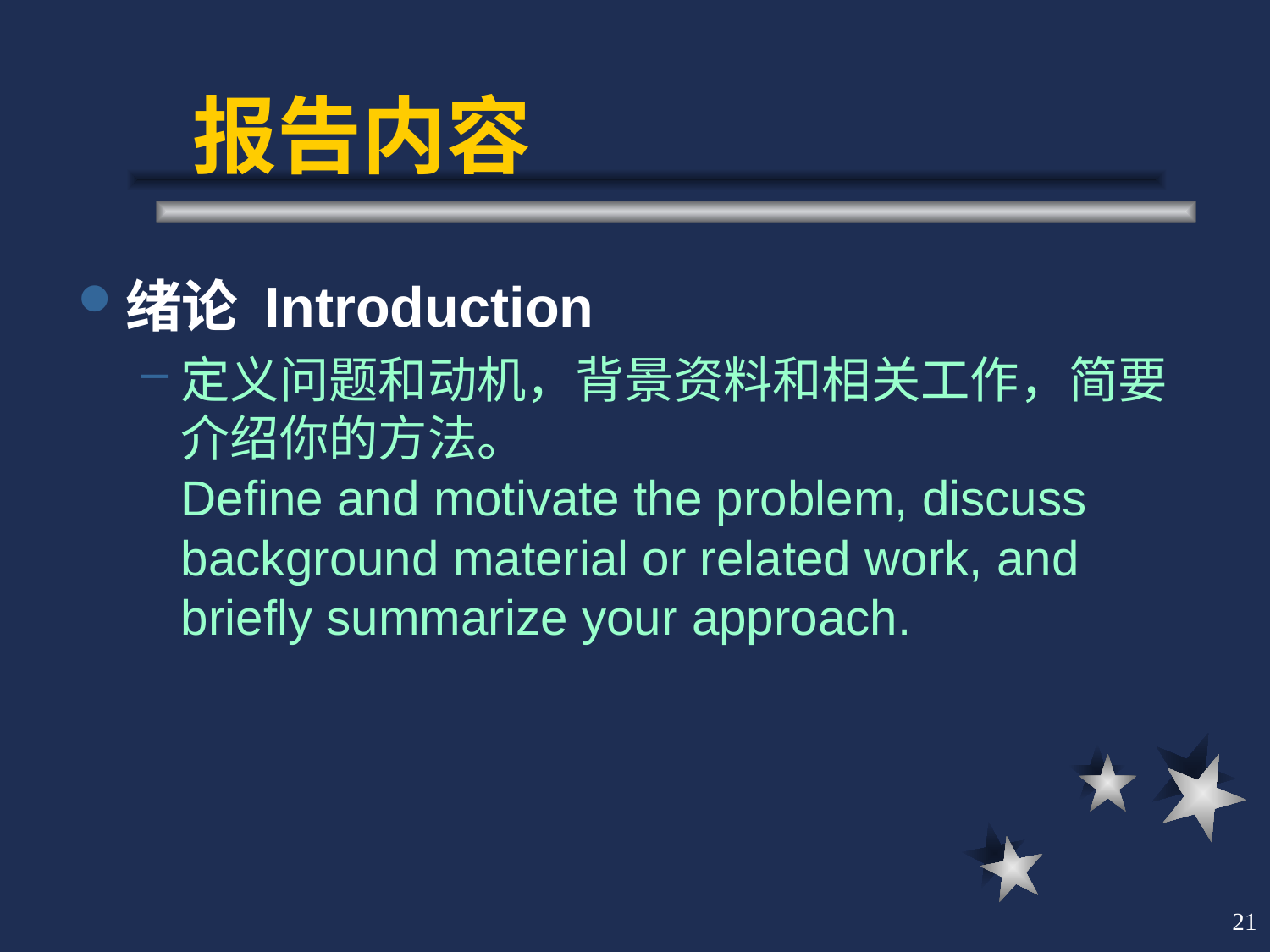

# 报告内容
绪论 Introduction
定义问题和动机，背景资料和相关工作，简要介绍你的方法。
Define and motivate the problem, discuss background material or related work, and briefly summarize your approach.
21